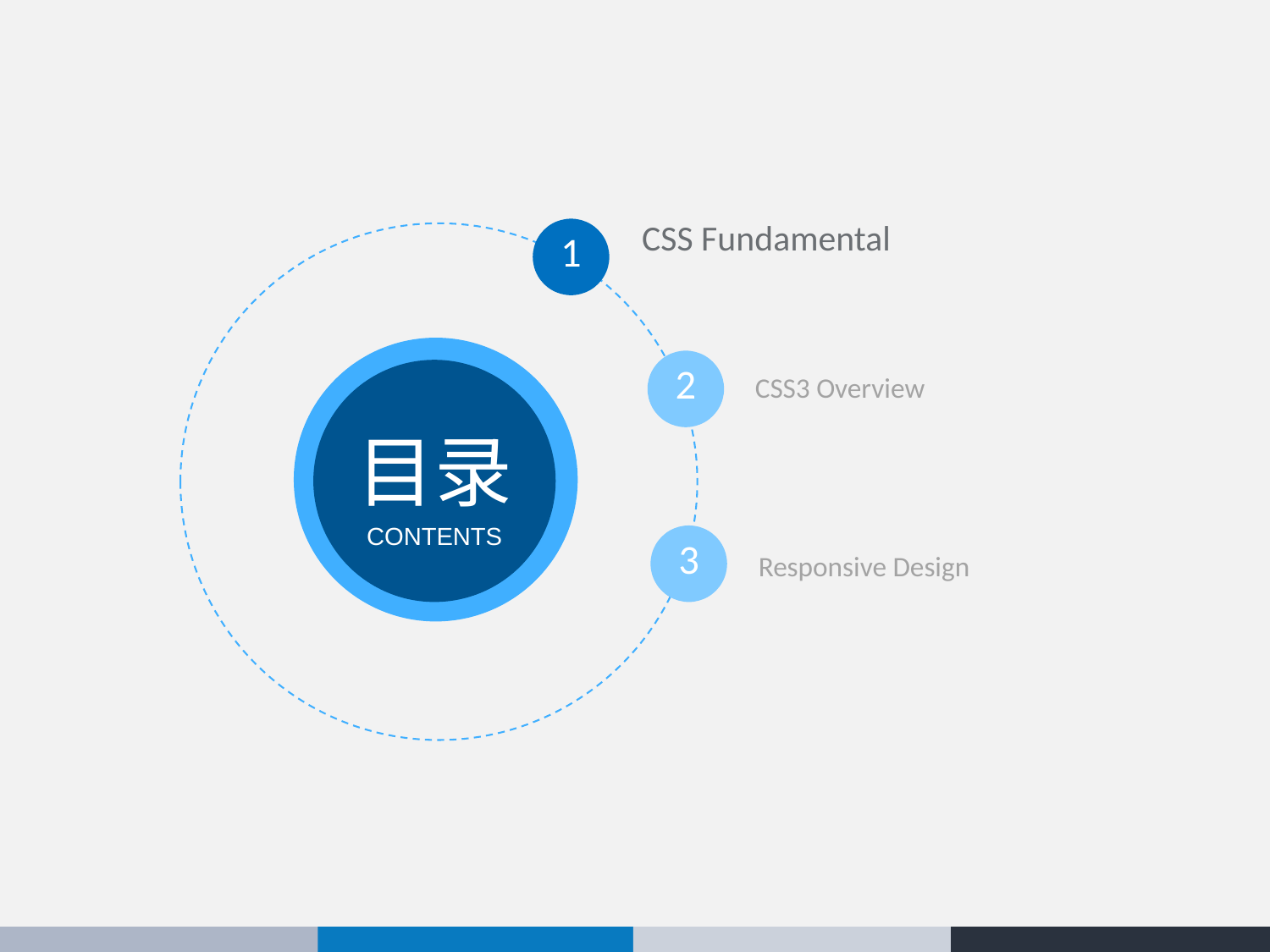

CSS Fundamental
1

CSS3 Overview

2
目录
CONTENTS
Responsive Design
3